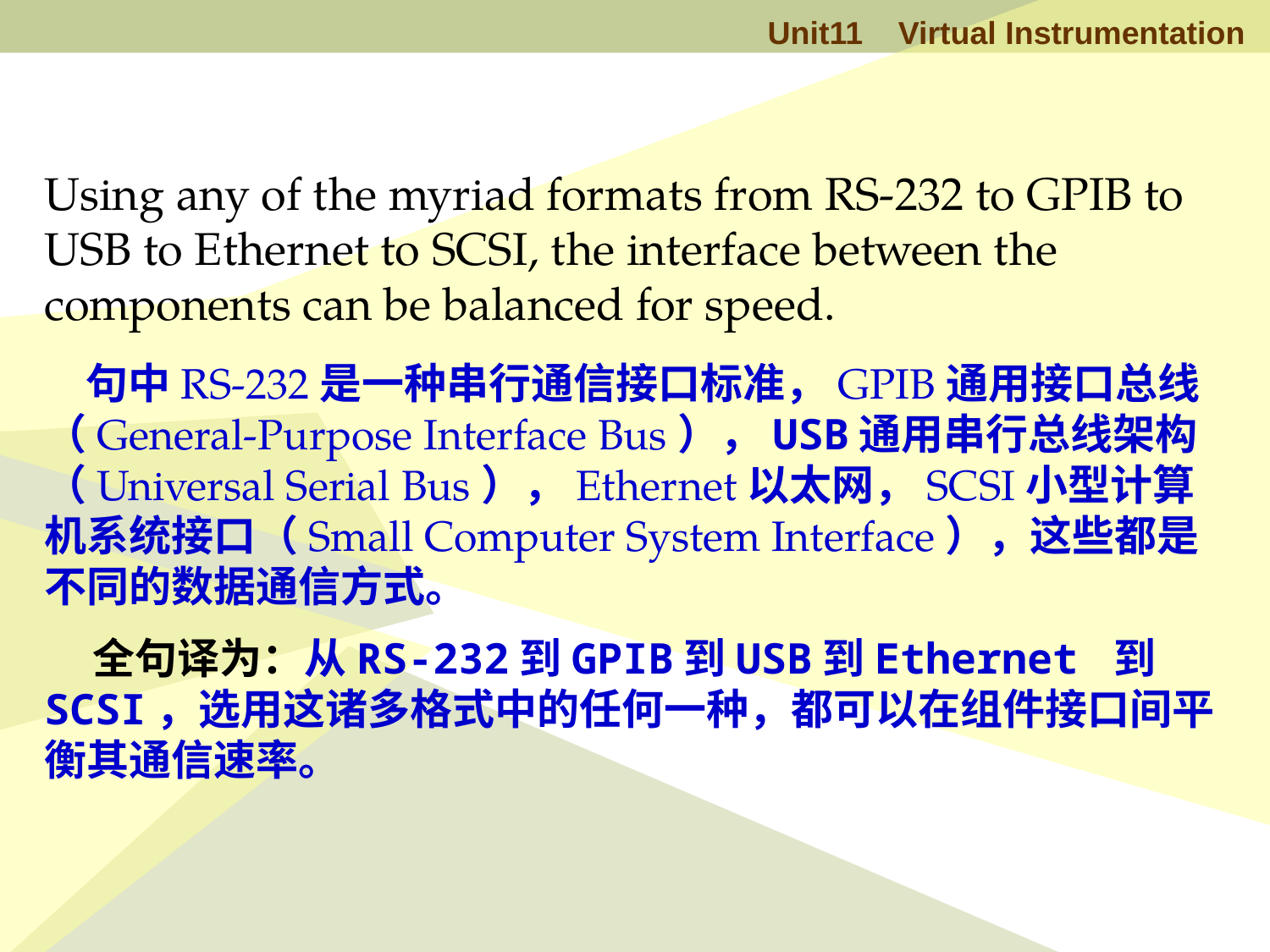

Using any of the myriad formats from RS-232 to GPIB to USB to Ethernet to SCSI, the interface between the components can be balanced for speed.
   句中RS-232是一种串行通信接口标准，GPIB通用接口总线（General-Purpose Interface Bus），USB通用串行总线架构（Universal Serial Bus），Ethernet以太网，SCSI小型计算机系统接口（Small Computer System Interface），这些都是不同的数据通信方式。
    全句译为：从RS-232到GPIB到USB到Ethernet 到SCSI，选用这诸多格式中的任何一种，都可以在组件接口间平衡其通信速率。